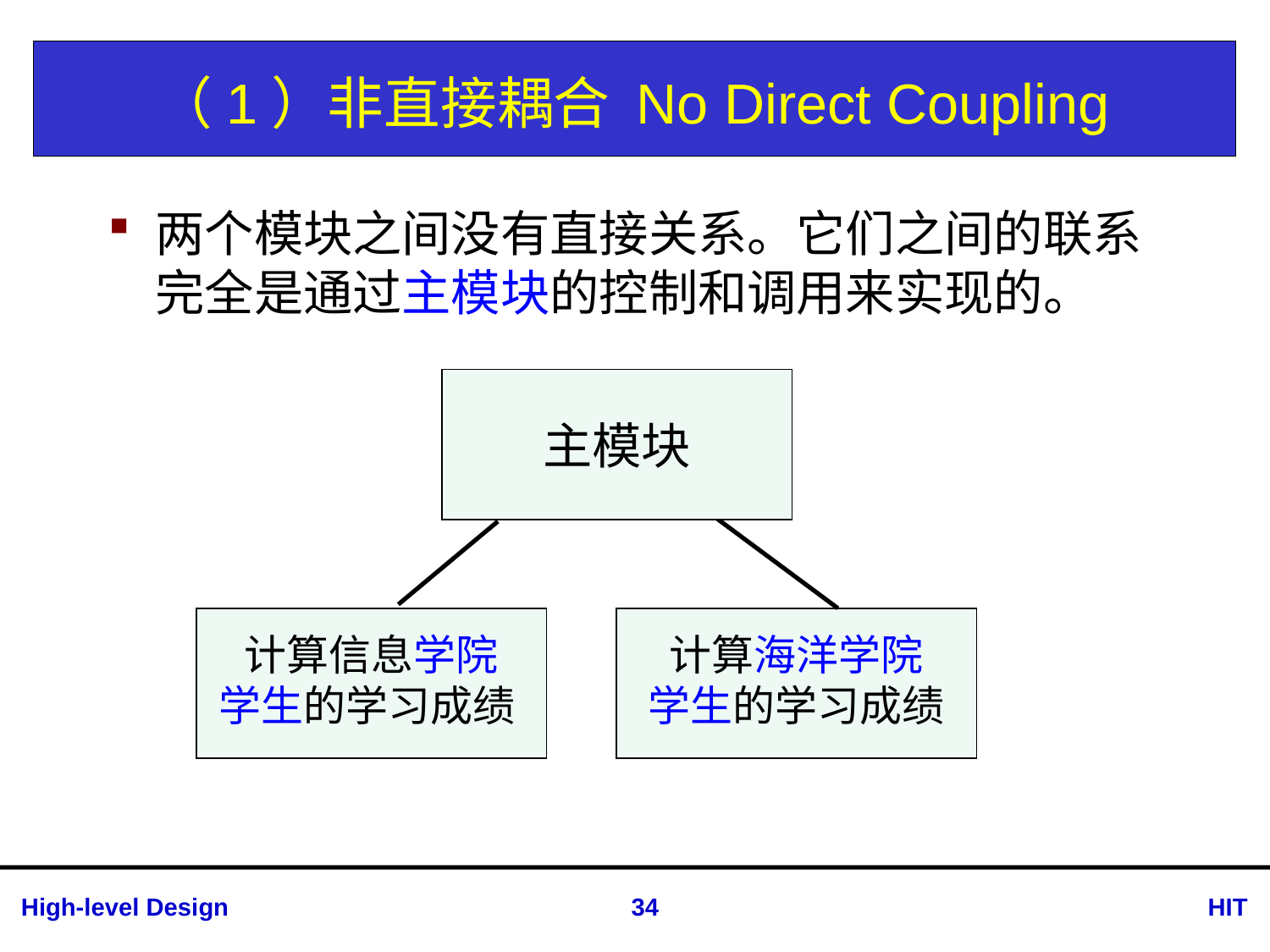

# （1）非直接耦合 No Direct Coupling
两个模块之间没有直接关系。它们之间的联系  完全是通过主模块的控制和调用来实现的。

主模块

计算信息学院
学生的学习成绩
计算海洋学院
学生的学习成绩